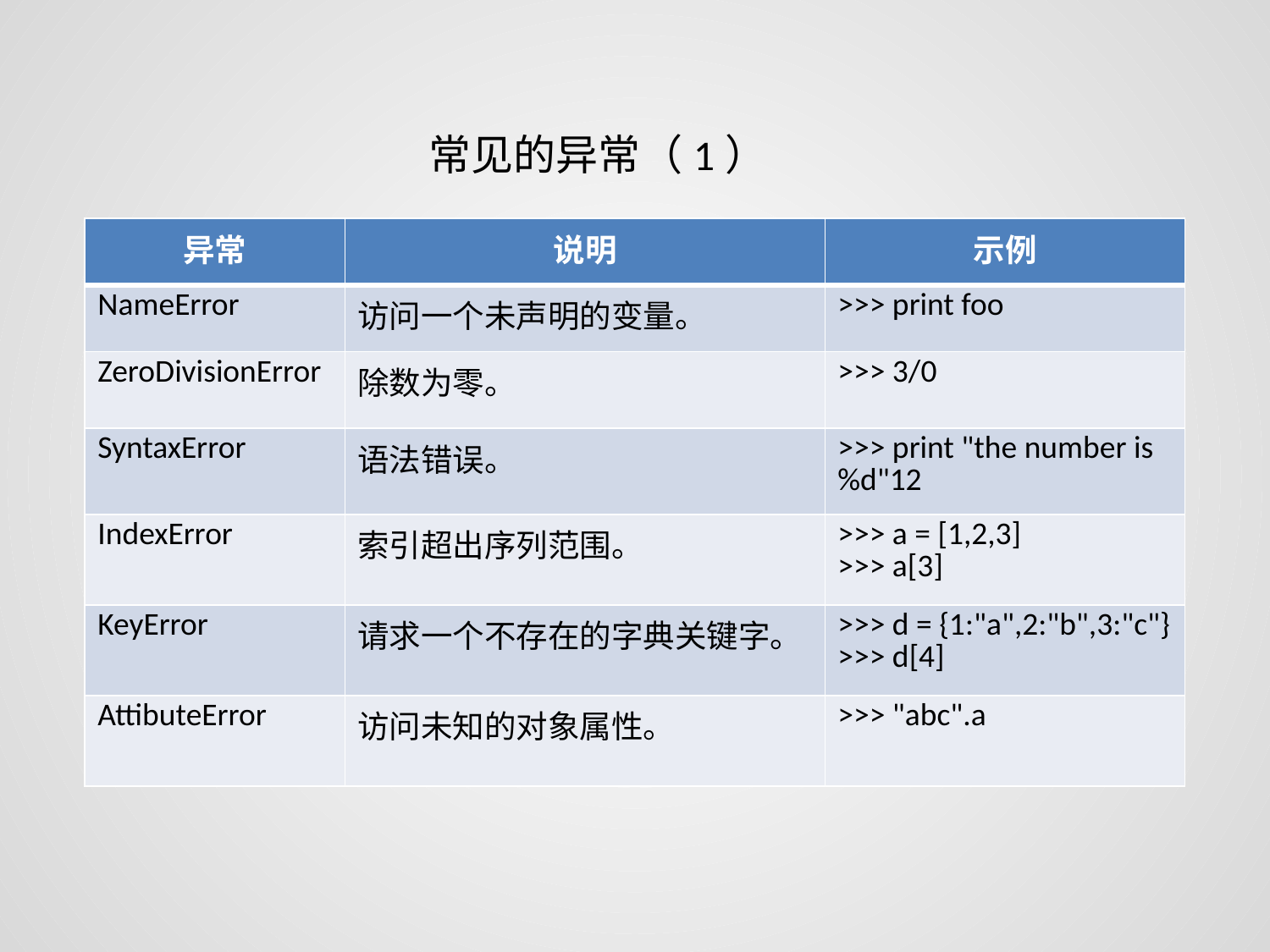

常见的异常（1）
| 异常 | 说明 | 示例 |
| --- | --- | --- |
| NameError | 访问一个未声明的变量。 | >>> print foo |
| ZeroDivisionError | 除数为零。 | >>> 3/0 |
| SyntaxError | 语法错误。 | >>> print "the number is %d"12 |
| IndexError | 索引超出序列范围。 | >>> a = [1,2,3] >>> a[3] |
| KeyError | 请求一个不存在的字典关键字。 | >>> d = {1:"a",2:"b",3:"c"} >>> d[4] |
| AttibuteError | 访问未知的对象属性。 | >>> "abc".a |